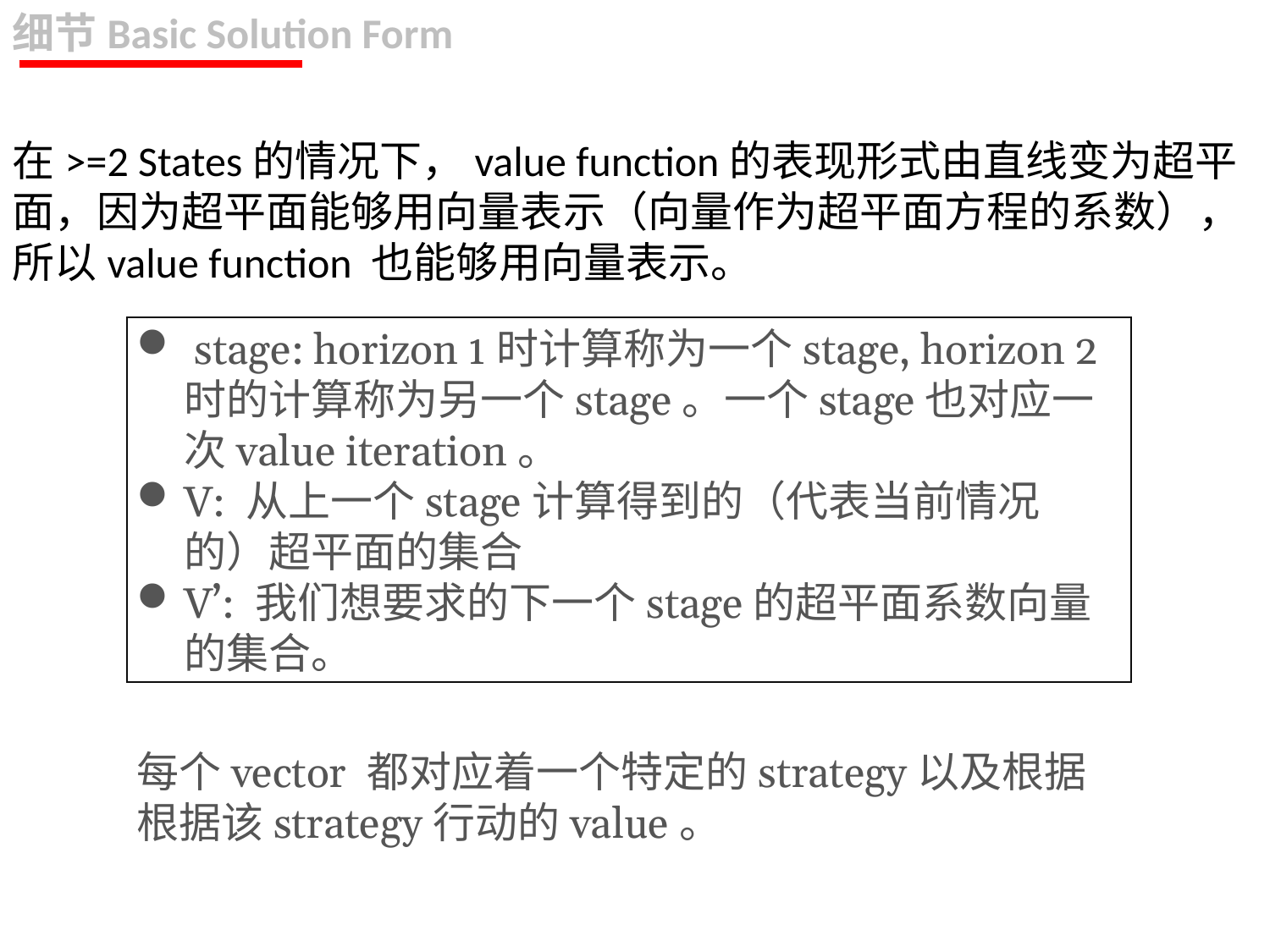

细节Basic Solution Form
在>=2 States的情况下，value function的表现形式由直线变为超平面，因为超平面能够用向量表示（向量作为超平面方程的系数），所以value function 也能够用向量表示。

 stage: horizon 1时计算称为一个stage, horizon 2时的计算称为另一个stage。一个stage也对应一次value iteration。
V: 从上一个stage计算得到的（代表当前情况的）超平面的集合
V’: 我们想要求的下一个stage的超平面系数向量的集合。
每个vector 都对应着一个特定的strategy以及根据根据该strategy行动的value。